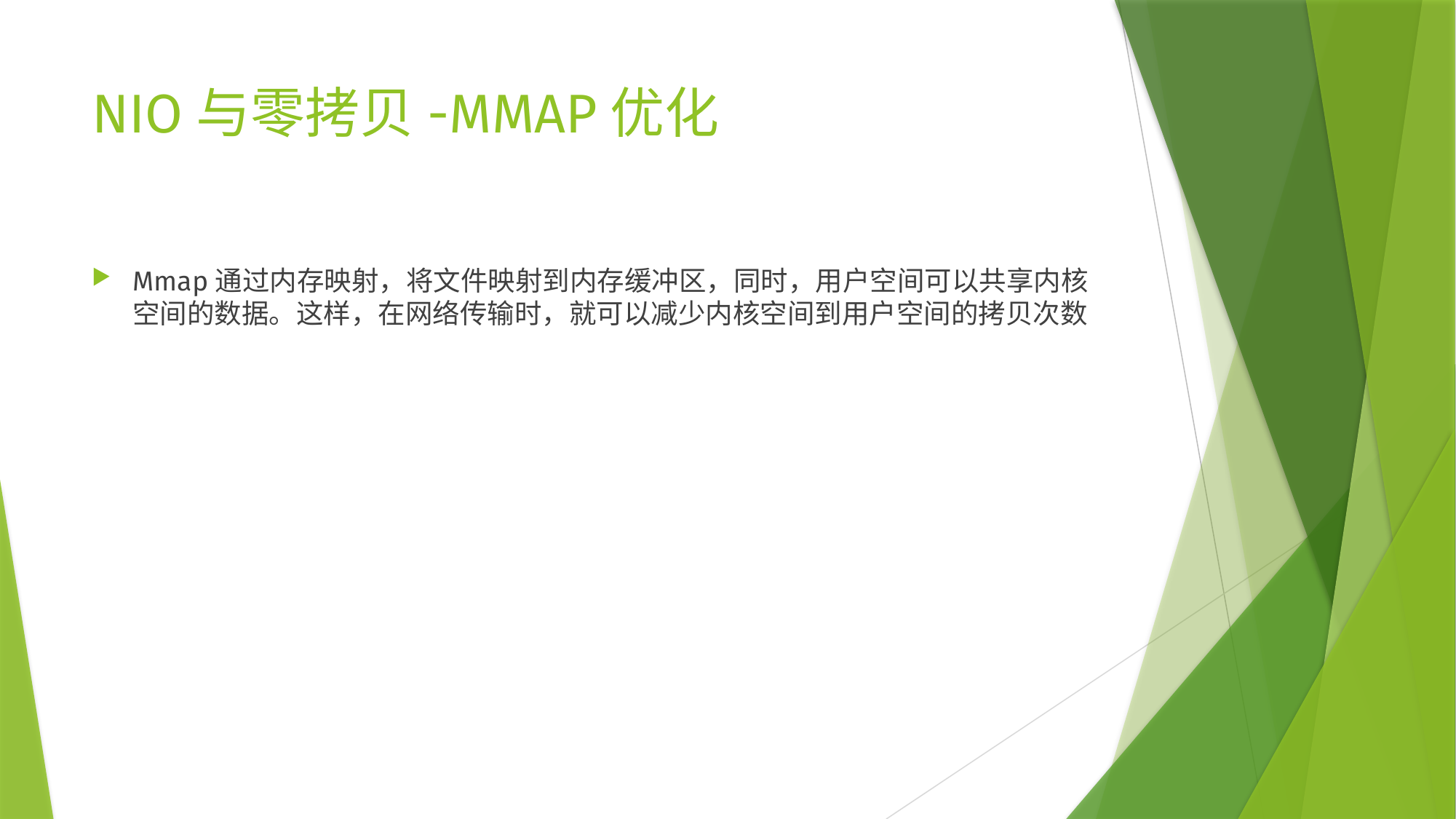

# NIO与零拷贝-MMAP优化
Mmap通过内存映射，将文件映射到内存缓冲区，同时，用户空间可以共享内核空间的数据。这样，在网络传输时，就可以减少内核空间到用户空间的拷贝次数